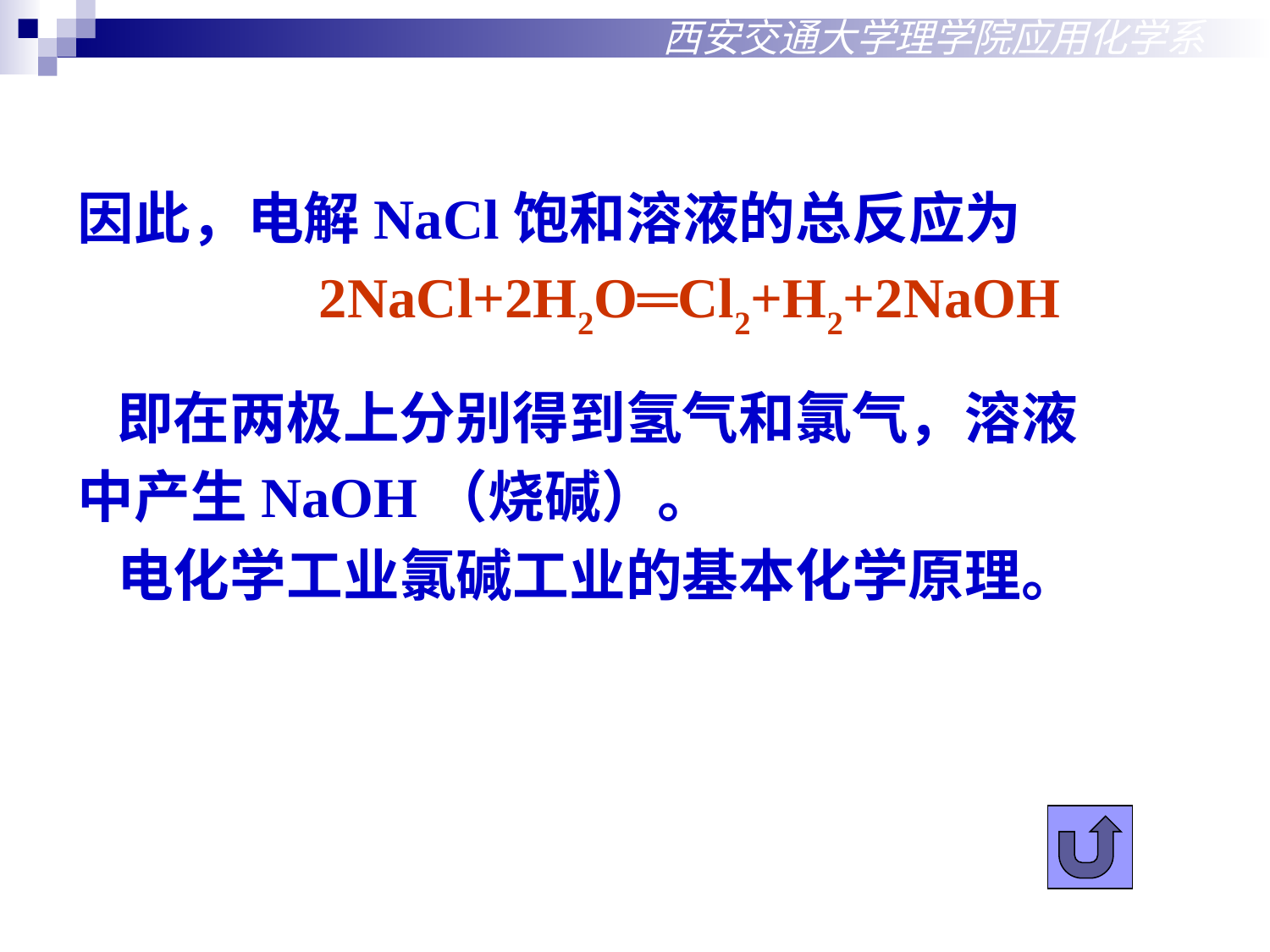

西安交通大学理学院应用化学系
因此，电解NaCl饱和溶液的总反应为
                 2NaCl+2H2O═Cl2+H2+2NaOH

  即在两极上分别得到氢气和氯气，溶液
中产生NaOH（烧碱）。
  电化学工业氯碱工业的基本化学原理。